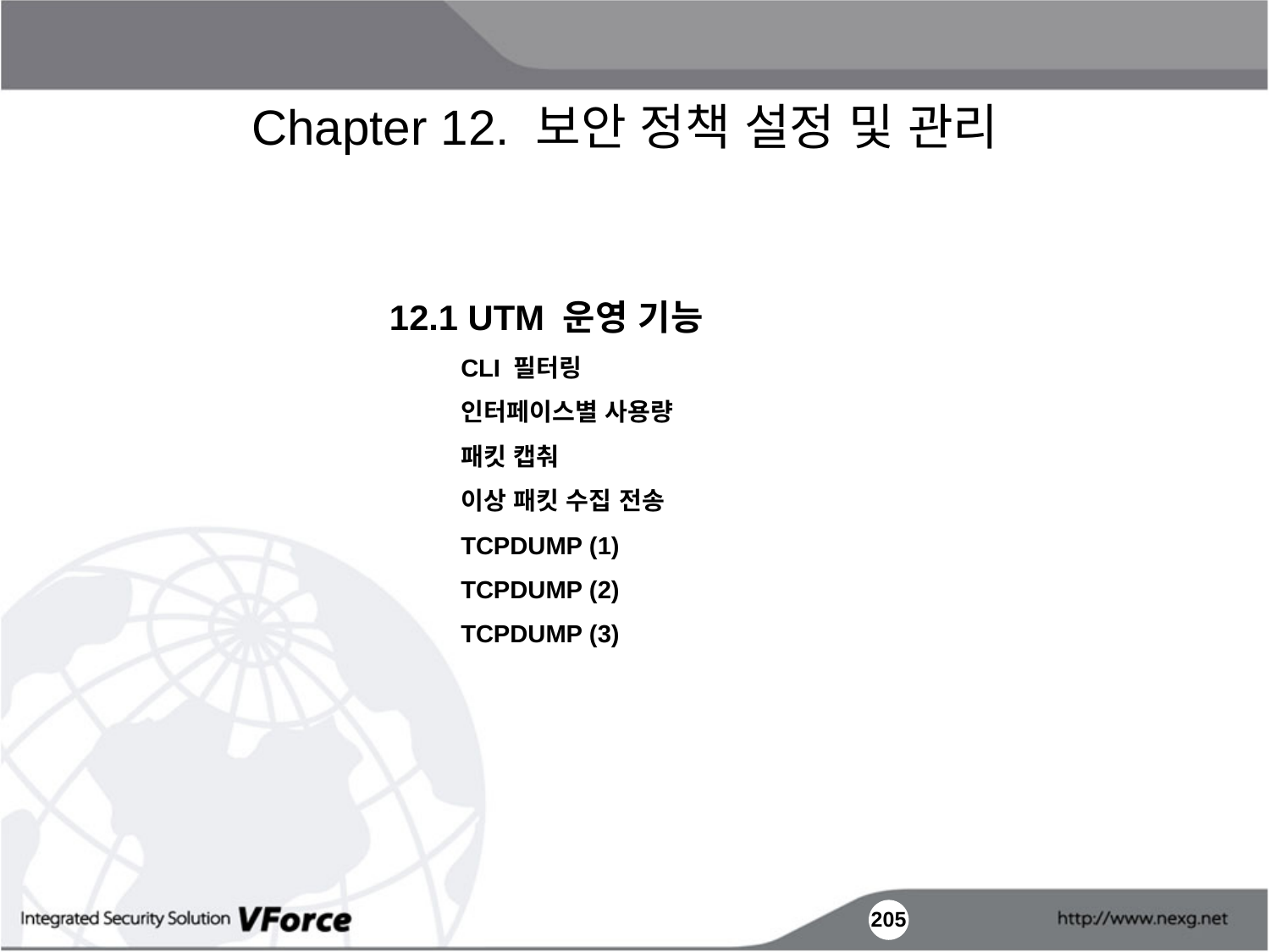

Chapter 12. 보안 정책 설정 및 관리
12.1 UTM 운영 기능
	CLI 필터링
	인터페이스별 사용량
	패킷 캡춰
	이상 패킷 수집 전송
	TCPDUMP (1)
	TCPDUMP (2)
	TCPDUMP (3)